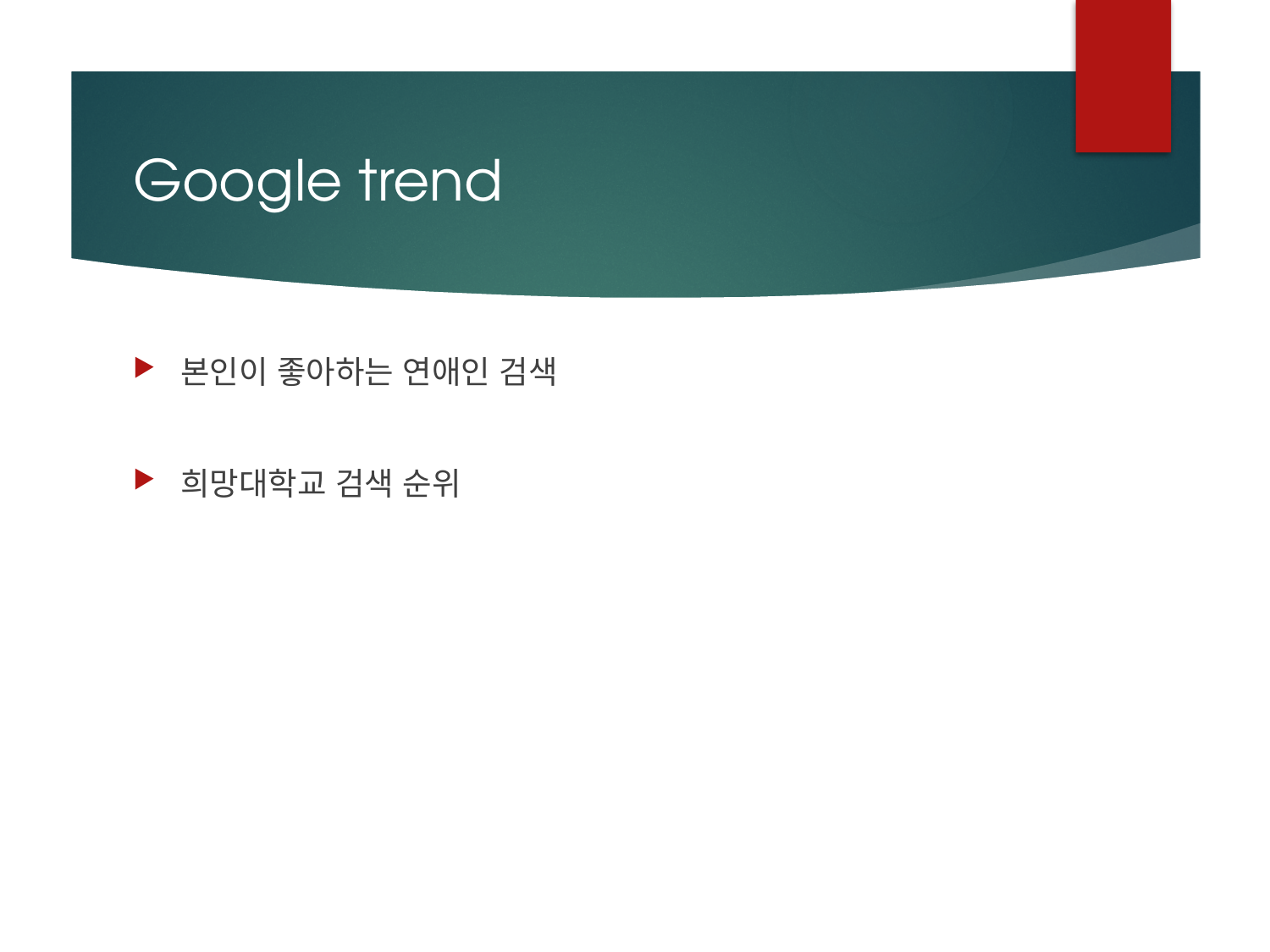

# Google trend
본인이 좋아하는 연애인 검색

희망대학교 검색 순위